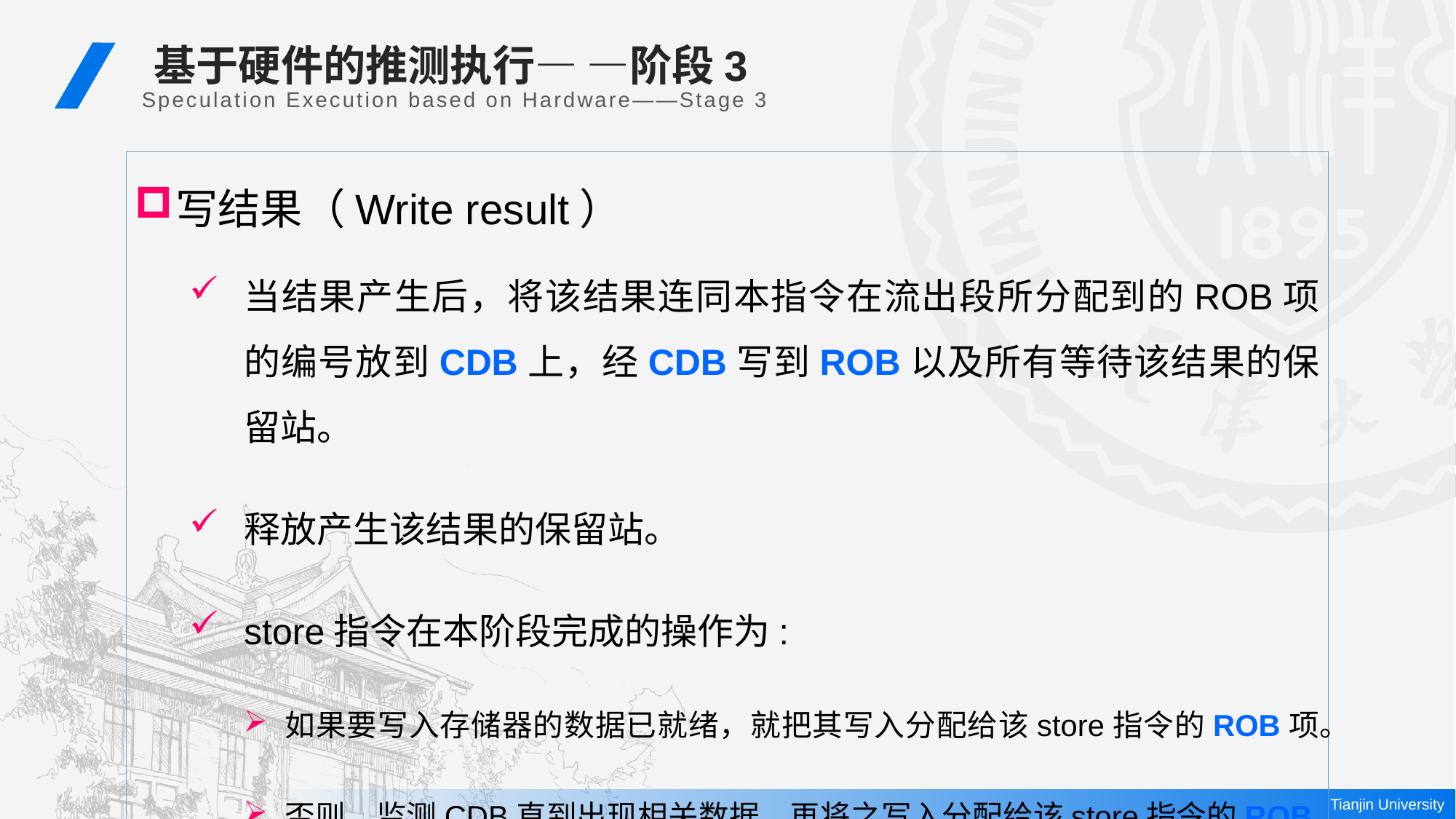

基于硬件的推测执行— —阶段3
Speculation Execution based on Hardware——Stage 3
写结果（Write result）
当结果产生后，将该结果连同本指令在流出段所分配到的ROB项的编号放到CDB上，经CDB写到ROB以及所有等待该结果的保留站。
释放产生该结果的保留站。
store指令在本阶段完成的操作为:
如果要写入存储器的数据已就绪，就把其写入分配给该store指令的ROB项。
否则，监测CDB直到出现相关数据，再将之写入分配给该store指令的ROB项。